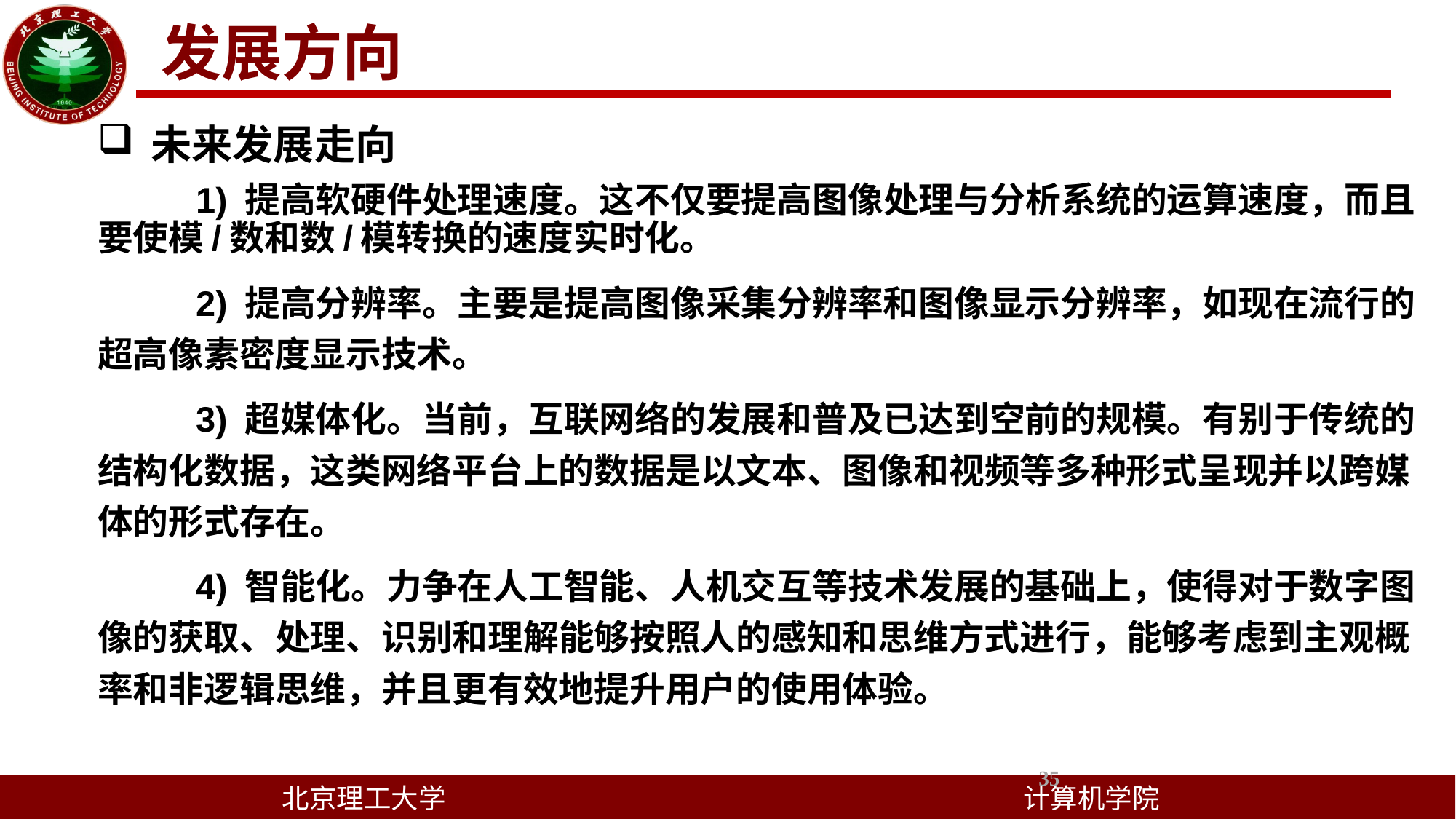

发展方向
未来发展走向
	1) 提高软硬件处理速度。这不仅要提高图像处理与分析系统的运算速度，而且要使模/数和数/模转换的速度实时化。
	2) 提高分辨率。主要是提高图像采集分辨率和图像显示分辨率，如现在流行的超高像素密度显示技术。
	3) 超媒体化。当前，互联网络的发展和普及已达到空前的规模。有别于传统的结构化数据，这类网络平台上的数据是以文本、图像和视频等多种形式呈现并以跨媒体的形式存在。
	4) 智能化。力争在人工智能、人机交互等技术发展的基础上，使得对于数字图像的获取、处理、识别和理解能够按照人的感知和思维方式进行，能够考虑到主观概率和非逻辑思维，并且更有效地提升用户的使用体验。
35